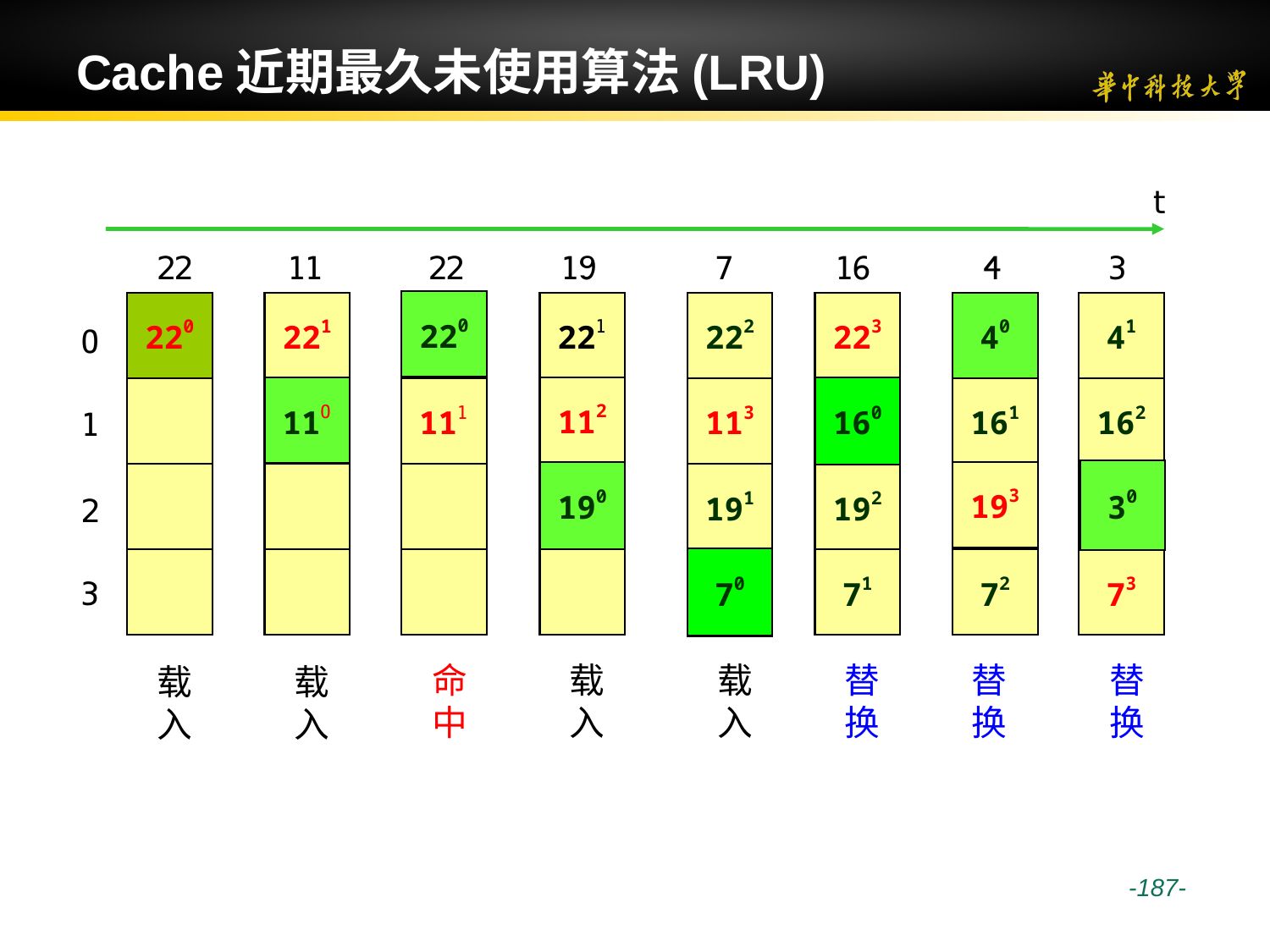

# Cache近期最久未使用算法(LRU)
t

22
11
22
19
7
16
4
3
220

220
221

22
111

221
112

222
113
191

223
11
192
71
22
161
193
72
40
41
162
19
73
0
1
2
3
160
110
30
190
70
命中
载入
载入
替换
替换
替换
载入
载入
 -187-